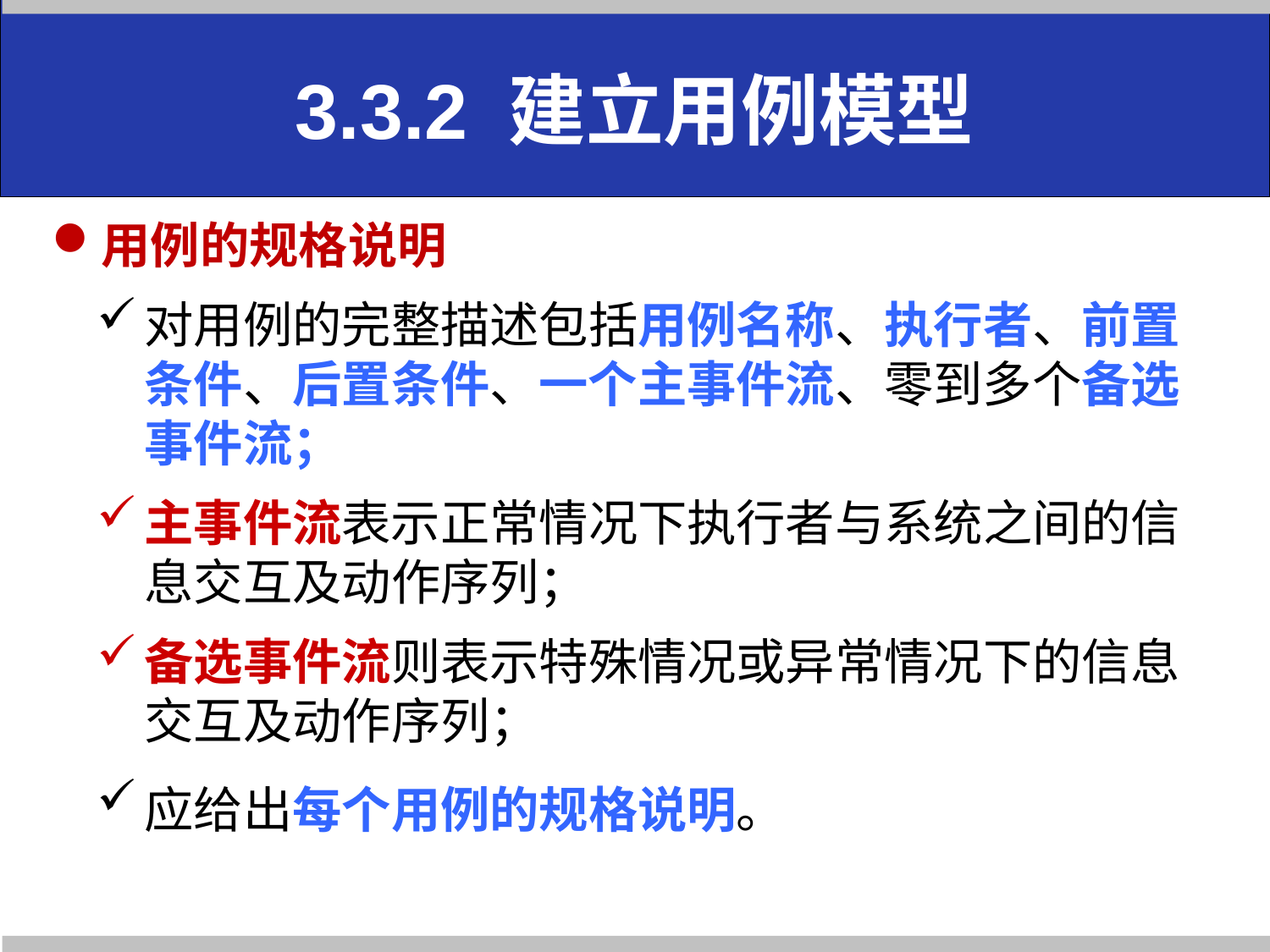

# 3.3.2 建立用例模型
用例的规格说明
对用例的完整描述包括用例名称、执行者、前置条件、后置条件、一个主事件流、零到多个备选事件流；
主事件流表示正常情况下执行者与系统之间的信息交互及动作序列；
备选事件流则表示特殊情况或异常情况下的信息交互及动作序列；
应给出每个用例的规格说明。
177